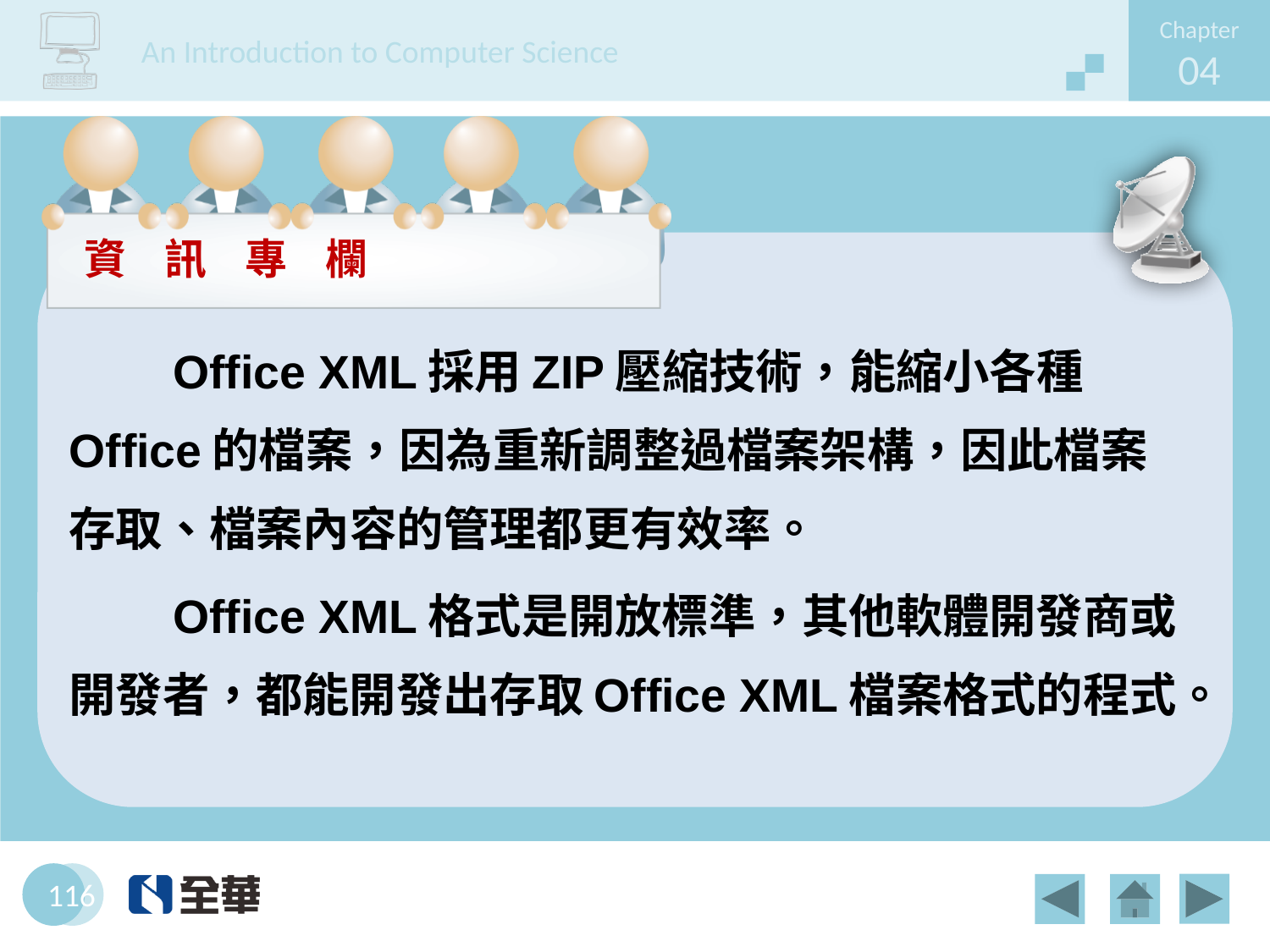

Office XML採用ZIP壓縮技術，能縮小各種Office的檔案，因為重新調整過檔案架構，因此檔案存取、檔案內容的管理都更有效率。
　　Office XML格式是開放標準，其他軟體開發商或開發者，都能開發出存取Office XML檔案格式的程式。